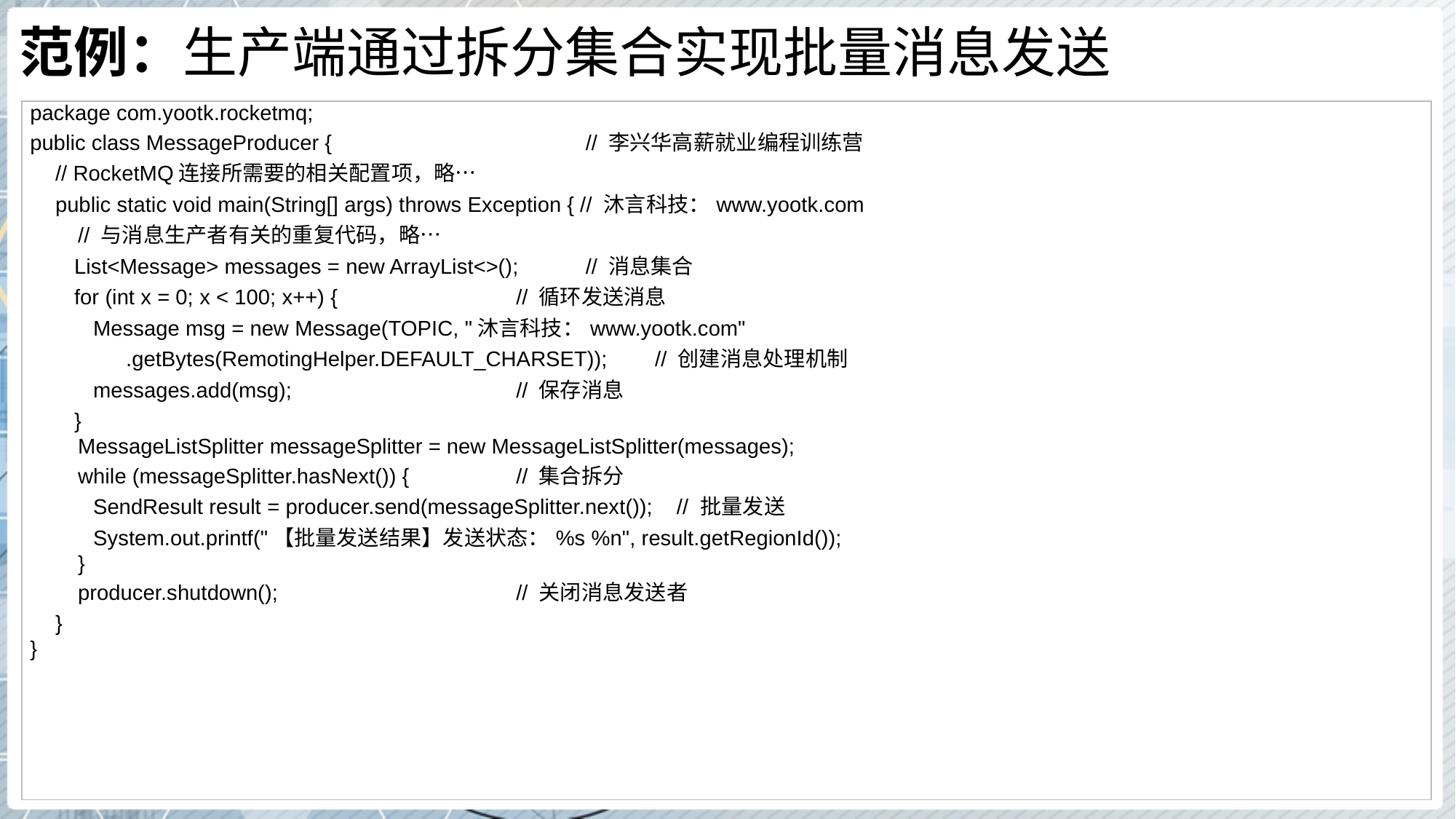

# 范例：生产端通过拆分集合实现批量消息发送
| package com.yootk.rocketmq; public class MessageProducer { // 李兴华高薪就业编程训练营 // RocketMQ连接所需要的相关配置项，略… public static void main(String[] args) throws Exception { // 沐言科技：www.yootk.com // 与消息生产者有关的重复代码，略… List<Message> messages = new ArrayList<>(); // 消息集合 for (int x = 0; x < 100; x++) { // 循环发送消息 Message msg = new Message(TOPIC, "沐言科技：www.yootk.com" .getBytes(RemotingHelper.DEFAULT\_CHARSET)); // 创建消息处理机制 messages.add(msg); // 保存消息 } MessageListSplitter messageSplitter = new MessageListSplitter(messages); while (messageSplitter.hasNext()) { // 集合拆分 SendResult result = producer.send(messageSplitter.next()); // 批量发送 System.out.printf("【批量发送结果】发送状态：%s %n", result.getRegionId()); } producer.shutdown(); // 关闭消息发送者 } } |
| --- |